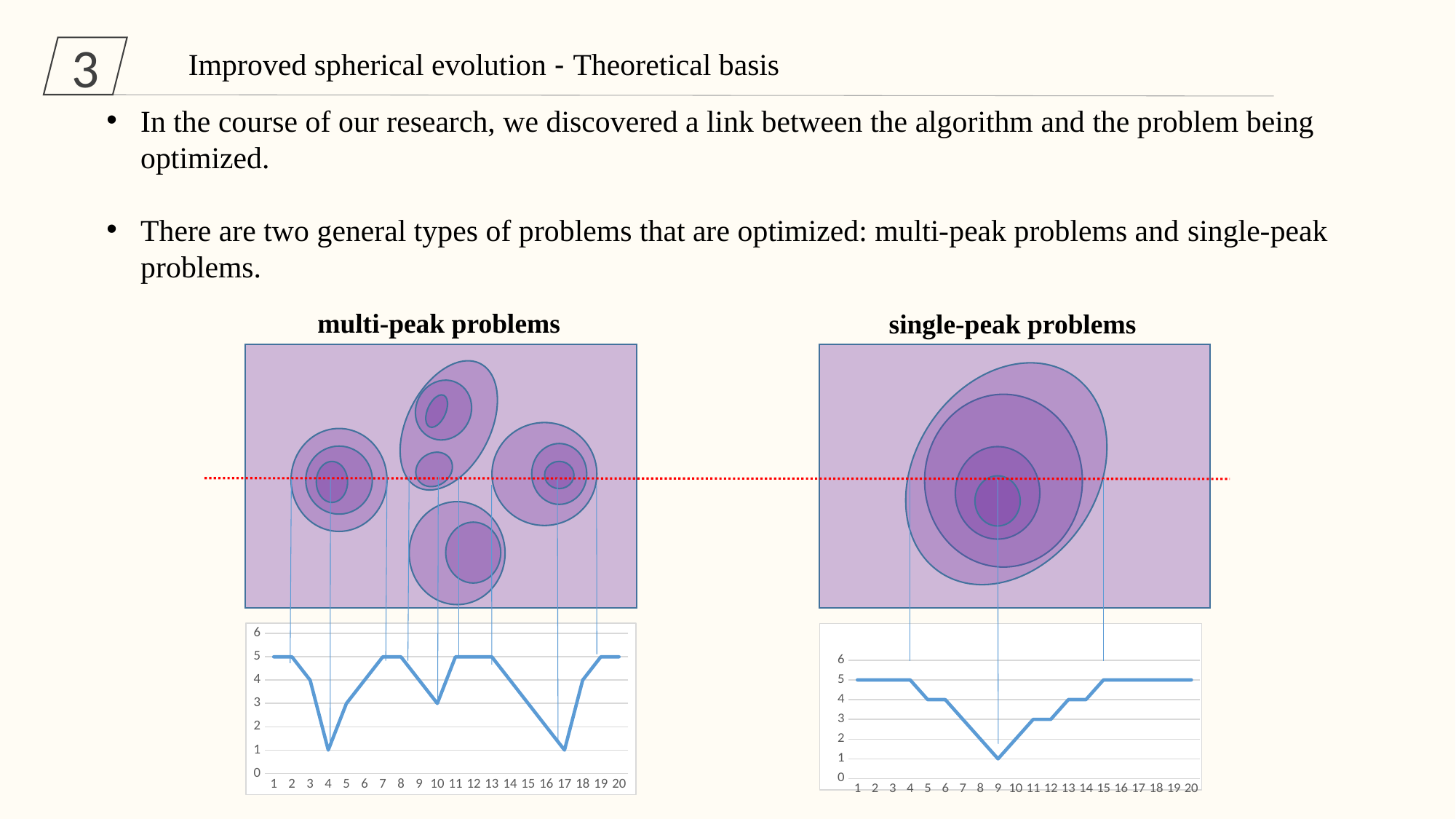

3
Improved spherical evolution - Theoretical basis
In the course of our research, we discovered a link between the algorithm and the problem being optimized.

There are two general types of problems that are optimized: multi-peak problems and single-peak problems.
multi-peak problems
single-peak problems

### Chart

| Category |  |
|---|---|

### Chart

| Category | 系列 1 |
|---|---|
46